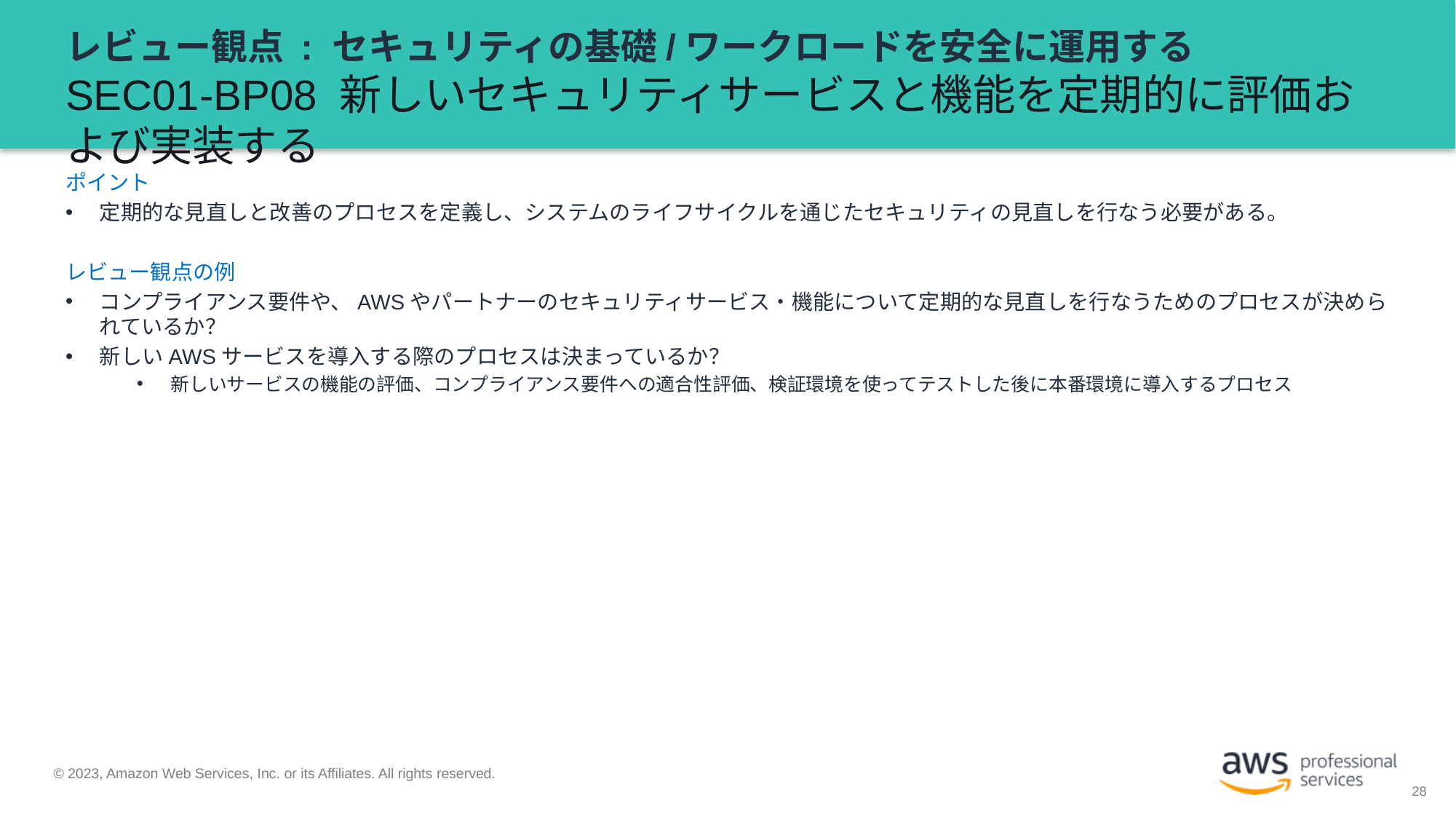

# レビュー観点 : セキュリティの基礎/ワークロードを安全に運用する SEC01-BP08 新しいセキュリティサービスと機能を定期的に評価および実装する
ポイント
定期的な見直しと改善のプロセスを定義し、システムのライフサイクルを通じたセキュリティの見直しを行なう必要がある。

レビュー観点の例
コンプライアンス要件や、AWSやパートナーのセキュリティサービス・機能について定期的な見直しを行なうためのプロセスが決められているか？
新しいAWSサービスを導入する際のプロセスは決まっているか？
新しいサービスの機能の評価、コンプライアンス要件への適合性評価、検証環境を使ってテストした後に本番環境に導入するプロセス